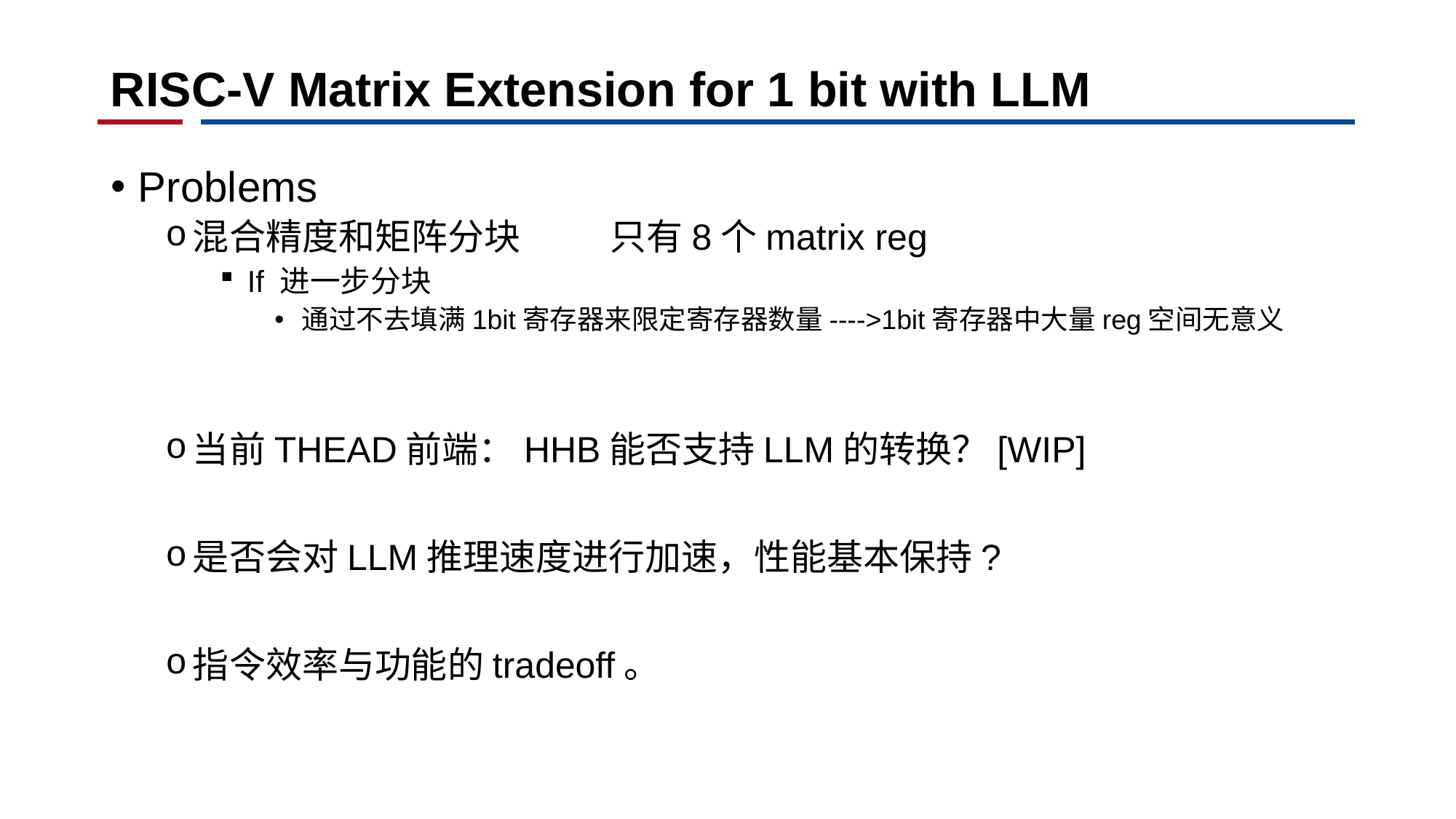

# RISC-V Matrix Extension for 1 bit with LLM
Problems
混合精度和矩阵分块           只有8个matrix reg
If 进一步分块
通过不去填满1bit寄存器来限定寄存器数量---->1bit寄存器中大量reg空间无意义

当前THEAD前端：HHB能否支持LLM的转换？[WIP]

是否会对LLM推理速度进行加速，性能基本保持?

指令效率与功能的tradeoff。